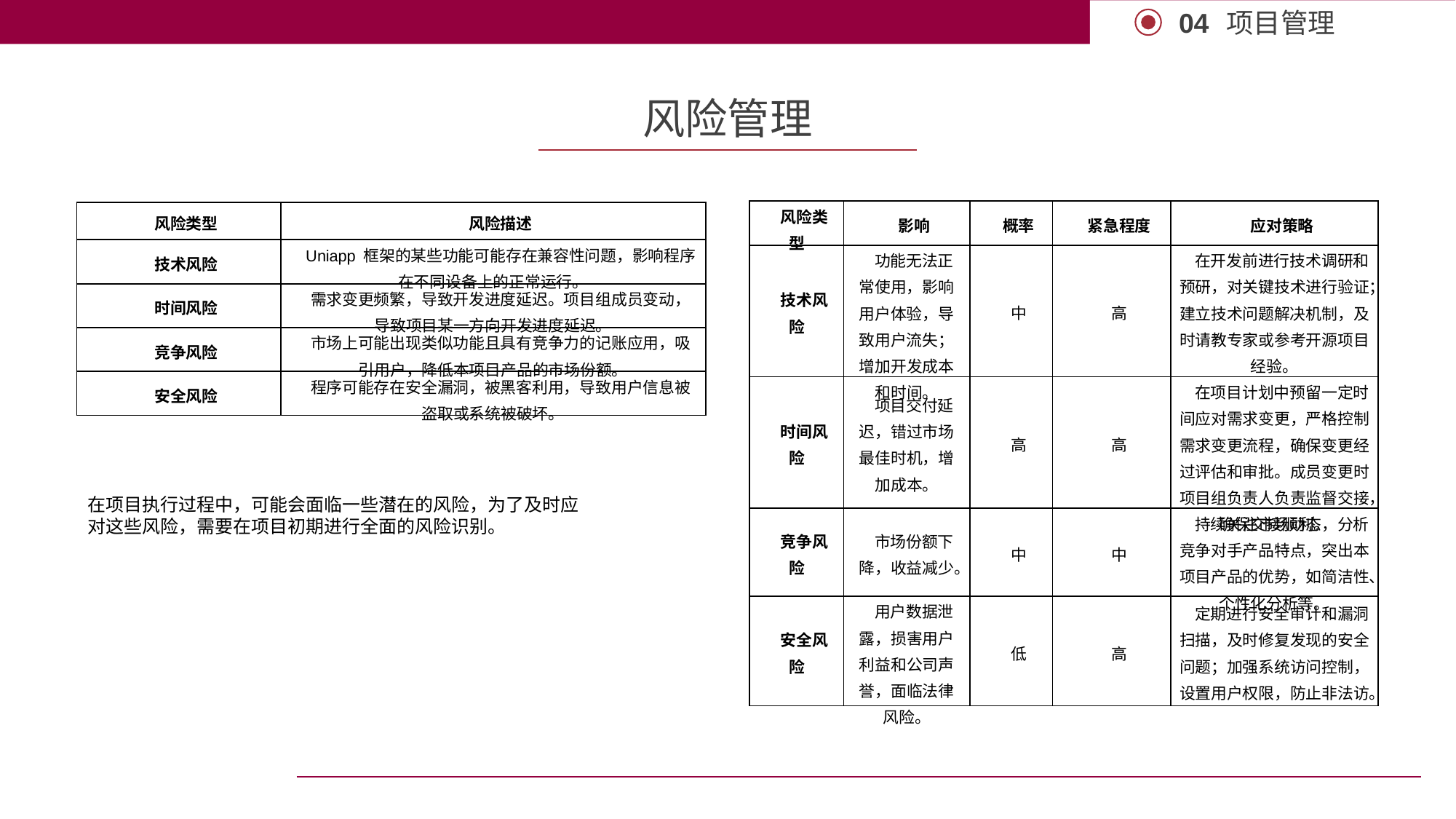

项目管理
04

风险管理
| 风险类型 | 影响 | 概率 | 紧急程度 | 应对策略 |
| --- | --- | --- | --- | --- |
| 技术风险 | 功能无法正常使用，影响用户体验，导致用户流失；增加开发成本和时间。 | 中 | 高 | 在开发前进行技术调研和预研，对关键技术进行验证；建立技术问题解决机制，及时请教专家或参考开源项目经验。 |
| 时间风险 | 项目交付延迟，错过市场最佳时机，增加成本。 | 高 | 高 | 在项目计划中预留一定时间应对需求变更，严格控制需求变更流程，确保变更经过评估和审批。成员变更时项目组负责人负责监督交接，确保交接顺利。 |
| 竞争风险 | 市场份额下降，收益减少。 | 中 | 中 | 持续关注市场动态，分析竞争对手产品特点，突出本项目产品的优势，如简洁性、个性化分析等。 |
| 安全风险 | 用户数据泄露，损害用户利益和公司声誉，面临法律风险。 | 低 | 高 | 定期进行安全审计和漏洞扫描，及时修复发现的安全问题；加强系统访问控制，设置用户权限，防止非法访。 |
| 风险类型 | 风险描述 |
| --- | --- |
| 技术风险 | Uniapp 框架的某些功能可能存在兼容性问题，影响程序在不同设备上的正常运行。 |
| 时间风险 | 需求变更频繁，导致开发进度延迟。项目组成员变动，导致项目某一方向开发进度延迟。 |
| 竞争风险 | 市场上可能出现类似功能且具有竞争力的记账应用，吸引用户，降低本项目产品的市场份额。 |
| 安全风险 | 程序可能存在安全漏洞，被黑客利用，导致用户信息被盗取或系统被破坏。 |
在项目执行过程中，可能会面临一些潜在的风险，为了及时应对这些风险，需要在项目初期进行全面的风险识别。